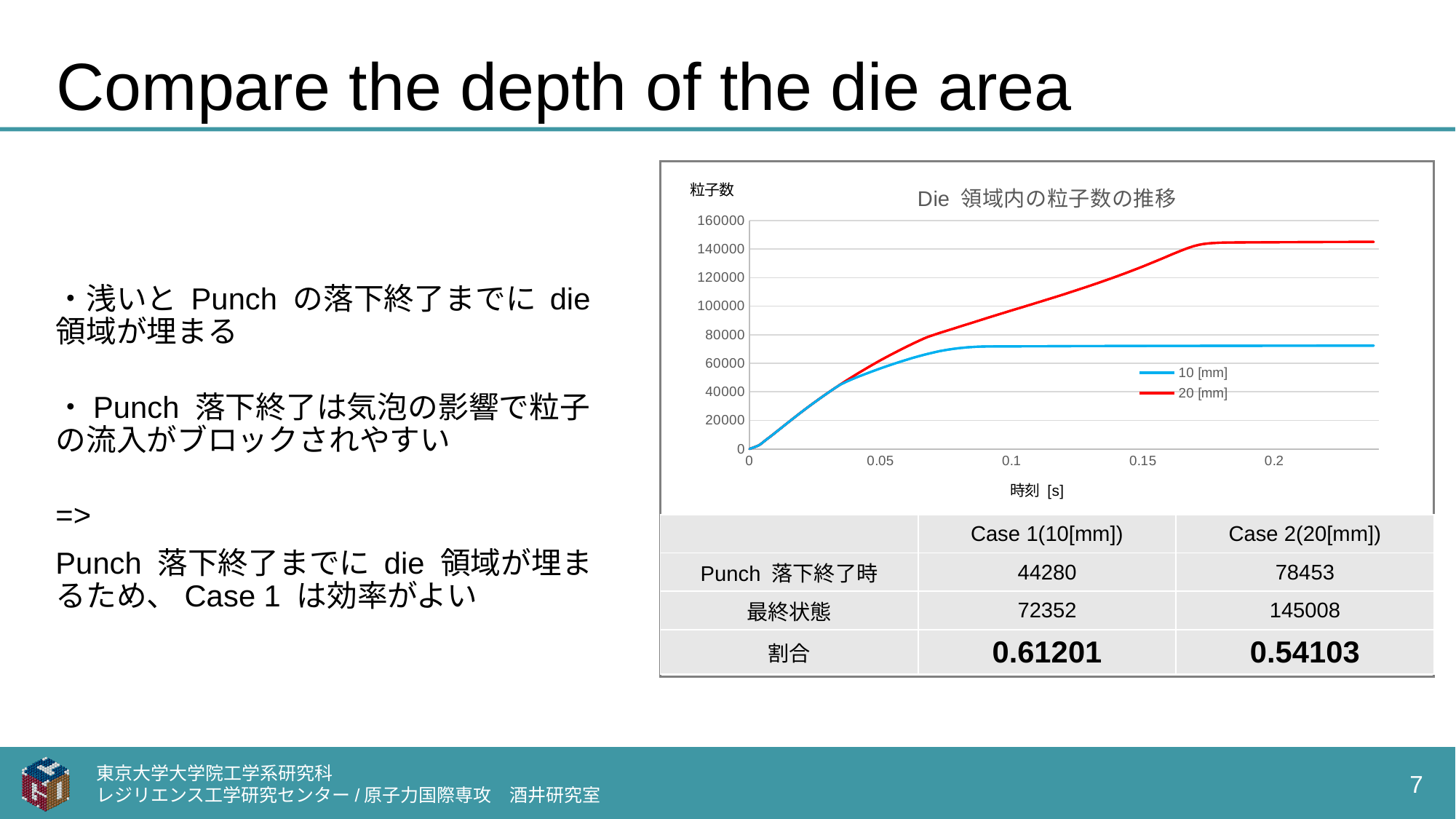

# Compare the depth of the die area

### Chart: Die 領域内の粒子数の推移

| Category | 10 [mm] | 20 [mm] | 10 [mm] | 20 [mm] |
|---|---|---|---|---|
・浅いと Punch の落下終了までに die 領域が埋まる
・Punch 落下終了は気泡の影響で粒子の流入がブロックされやすい
=>
Punch 落下終了までに die 領域が埋まるため、Case 1 は効率がよい
|  | Case 1(10[mm]) | Case 2(20[mm]) |
| --- | --- | --- |
| Punch 落下終了時 | 44280 | 78453 |
| 最終状態 | 72352 | 145008 |
| 割合 | 0.61201 | 0.54103 |
東京大学大学院工学系研究科
レジリエンス工学研究センター/原子力国際専攻　酒井研究室
7